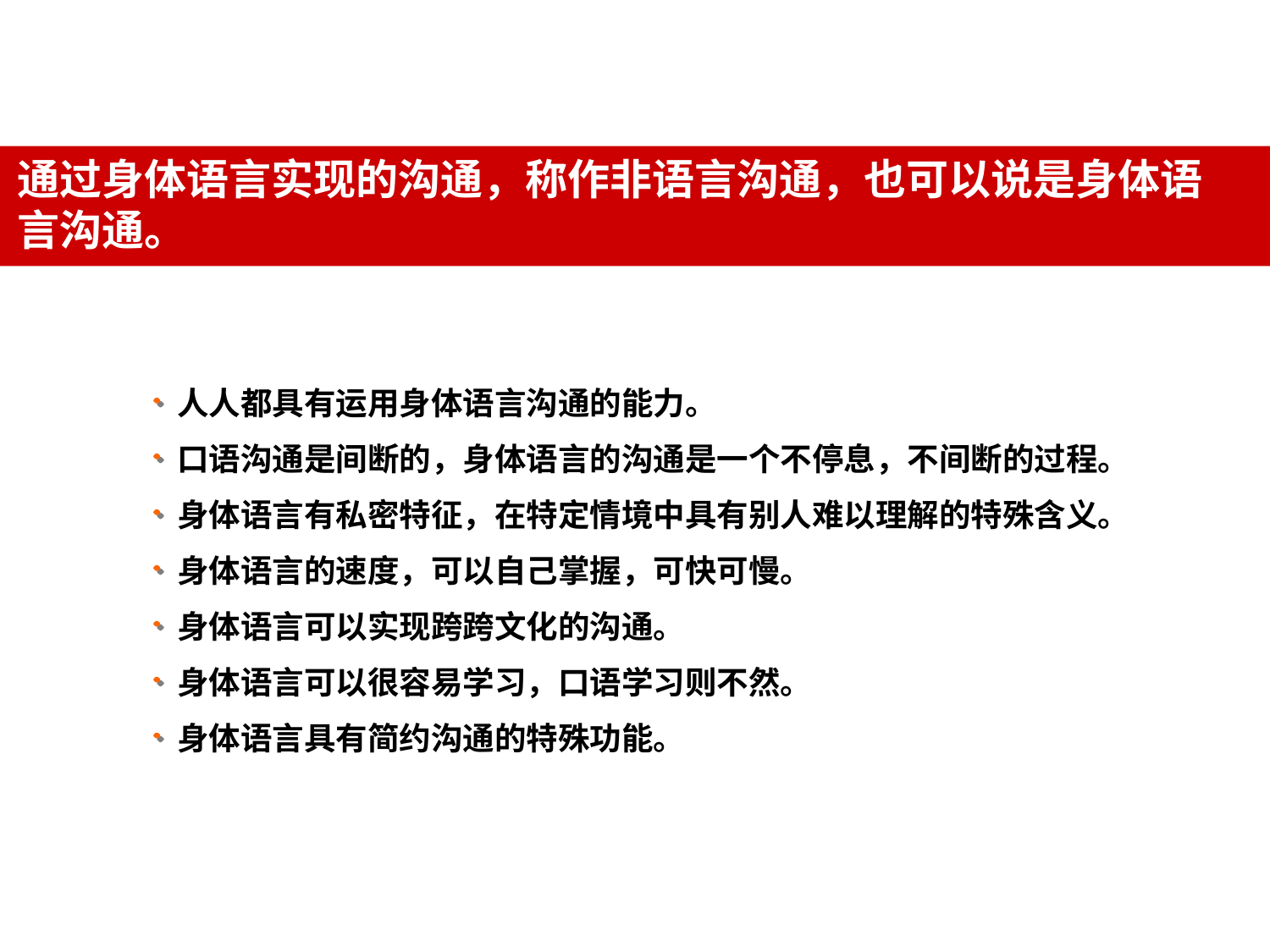

通过身体语言实现的沟通，称作非语言沟通，也可以说是身体语言沟通。
人人都具有运用身体语言沟通的能力。
口语沟通是间断的，身体语言的沟通是一个不停息，不间断的过程。
身体语言有私密特征，在特定情境中具有别人难以理解的特殊含义。
身体语言的速度，可以自己掌握，可快可慢。
身体语言可以实现跨跨文化的沟通。
身体语言可以很容易学习，口语学习则不然。
身体语言具有简约沟通的特殊功能。